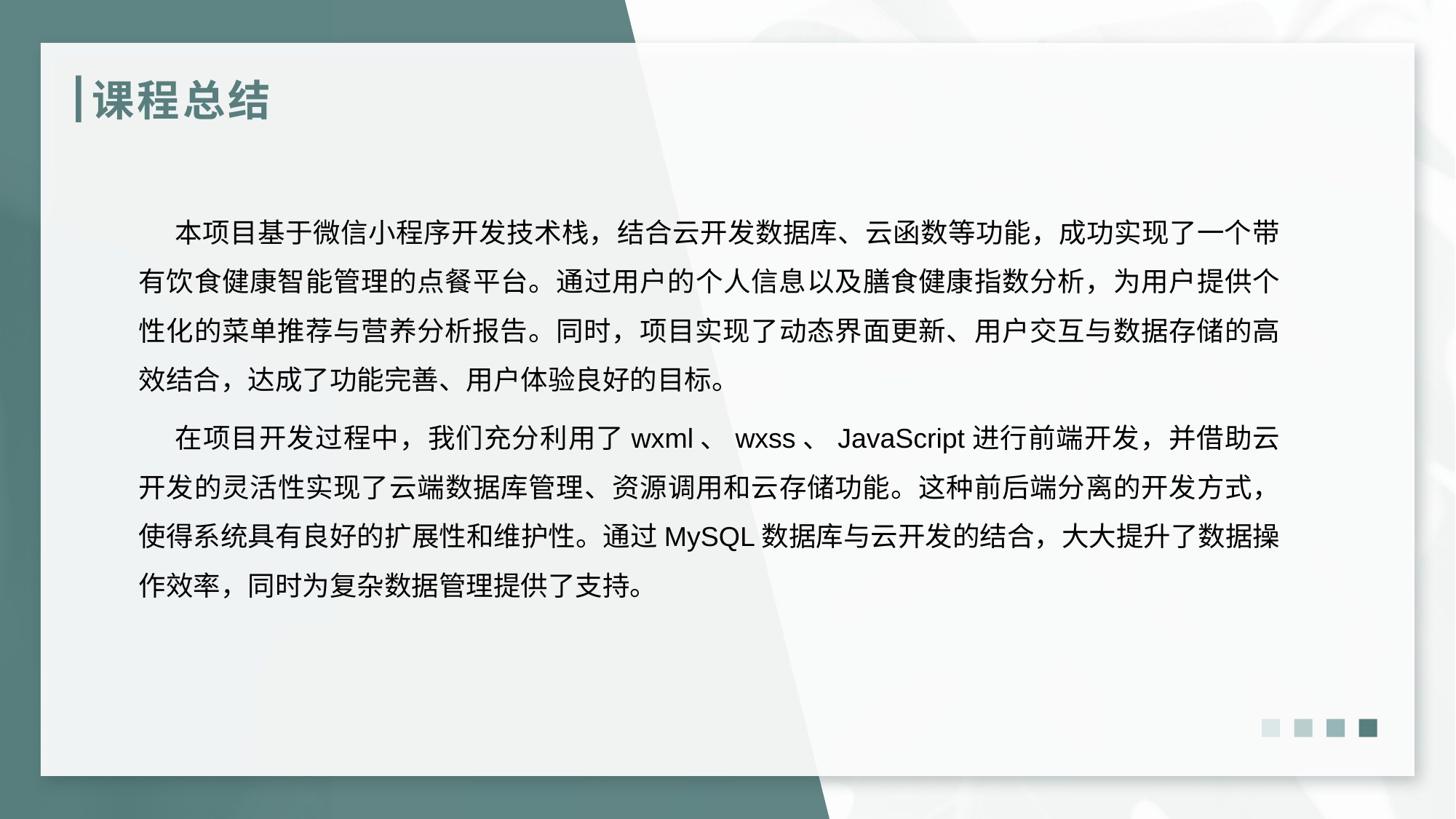

# 课程总结
本项目基于微信小程序开发技术栈，结合云开发数据库、云函数等功能，成功实现了一个带有饮食健康智能管理的点餐平台。通过用户的个人信息以及膳食健康指数分析，为用户提供个性化的菜单推荐与营养分析报告。同时，项目实现了动态界面更新、用户交互与数据存储的高效结合，达成了功能完善、用户体验良好的目标。
在项目开发过程中，我们充分利用了wxml、wxss、JavaScript进行前端开发，并借助云开发的灵活性实现了云端数据库管理、资源调用和云存储功能。这种前后端分离的开发方式，使得系统具有良好的扩展性和维护性。通过MySQL数据库与云开发的结合，大大提升了数据操作效率，同时为复杂数据管理提供了支持。